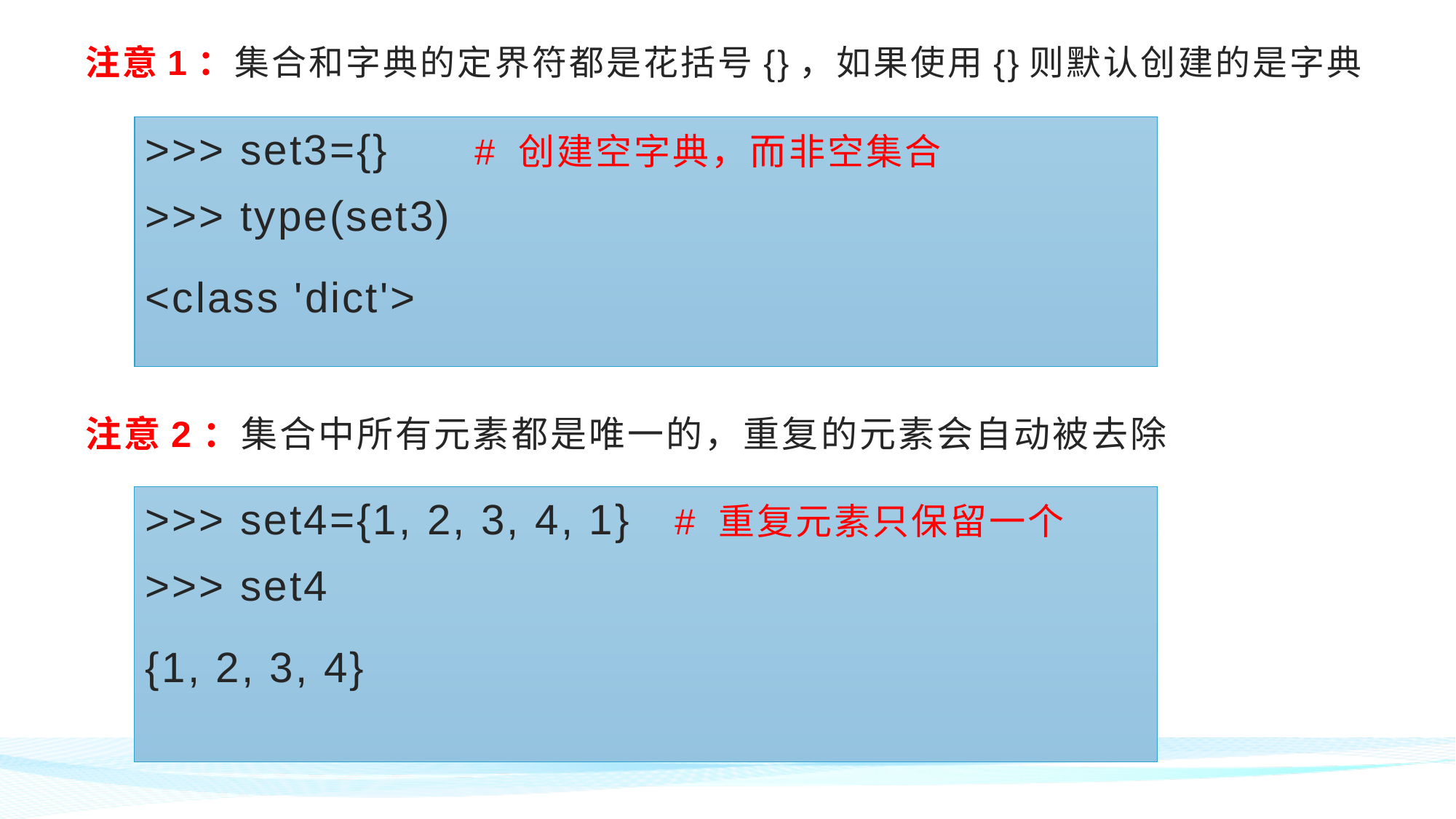

注意1：集合和字典的定界符都是花括号{}，如果使用{}则默认创建的是字典
>>> set3={}      # 创建空字典，而非空集合
>>> type(set3)
<class 'dict'>
注意2：集合中所有元素都是唯一的，重复的元素会自动被去除
>>> set4={1, 2, 3, 4, 1}   # 重复元素只保留一个
>>> set4
{1, 2, 3, 4}
62